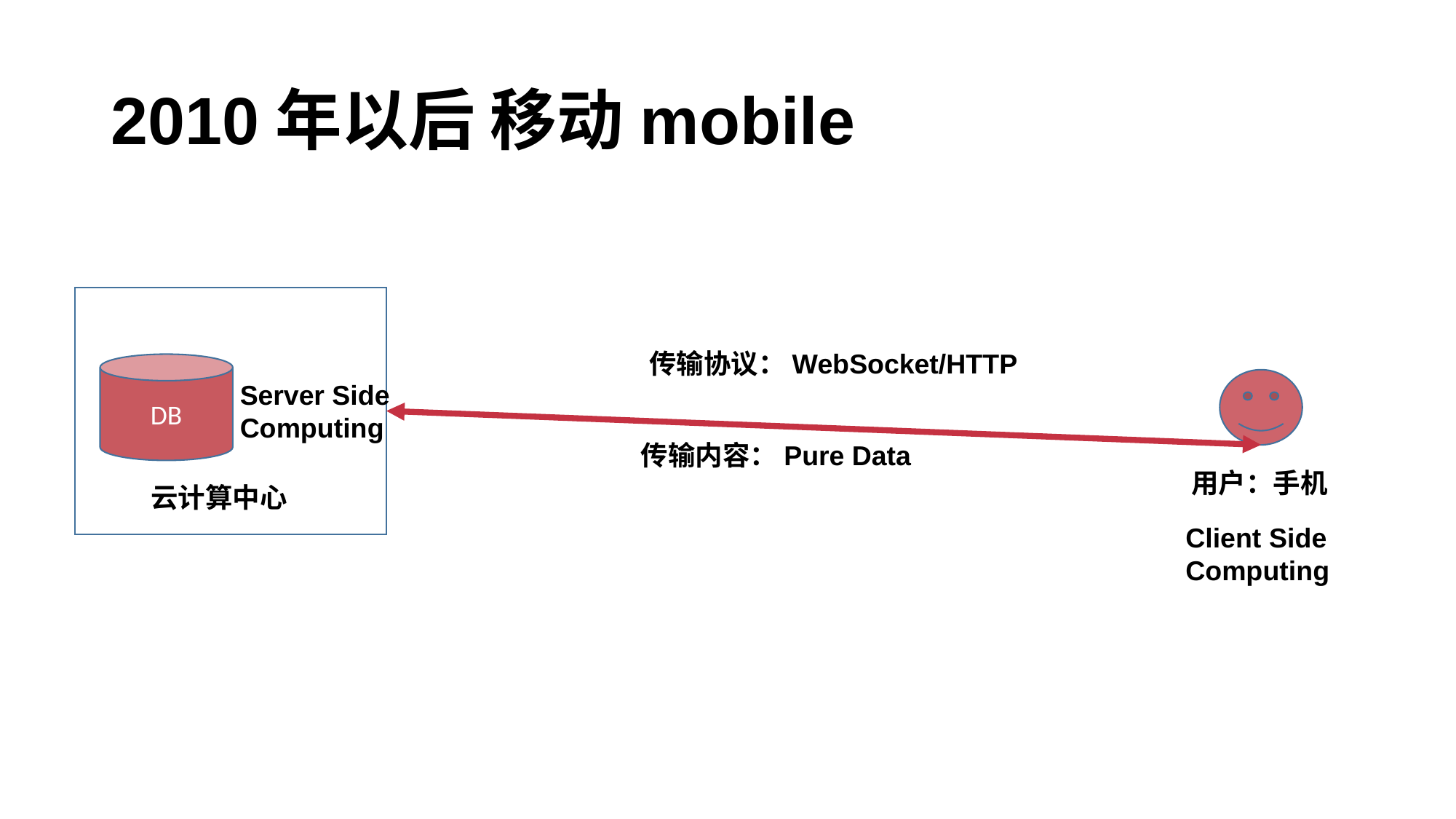

# 2010年以后 移动mobile

传输协议：WebSocket/HTTP
DB

Server Side
Computing
传输内容：Pure Data
用户：手机
云计算中心
Client Side
Computing